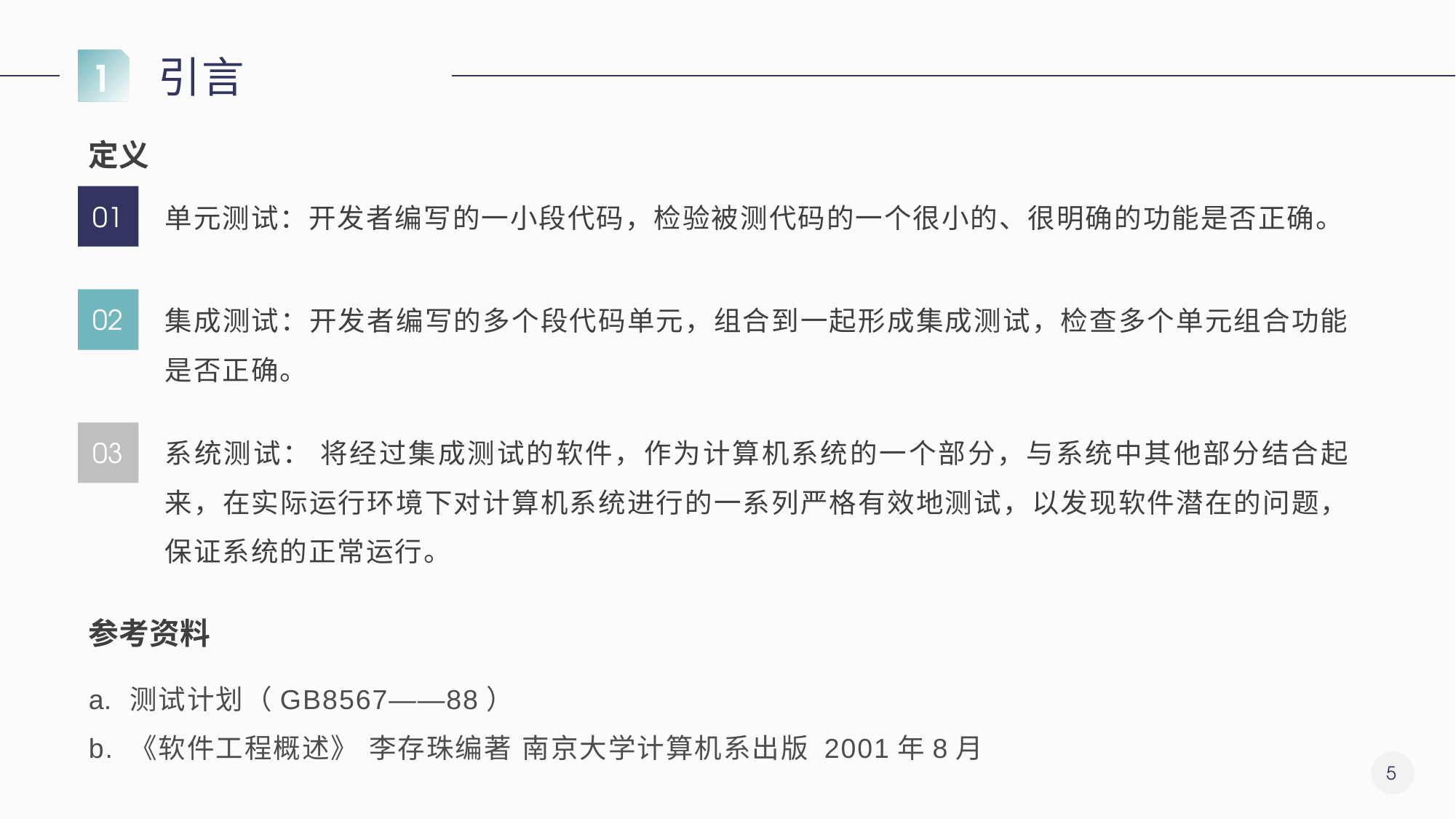

引言
1
定义
单元测试：开发者编写的一小段代码，检验被测代码的一个很小的、很明确的功能是否正确。
01
集成测试：开发者编写的多个段代码单元，组合到一起形成集成测试，检查多个单元组合功能是否正确。
02
系统测试： 将经过集成测试的软件，作为计算机系统的一个部分，与系统中其他部分结合起来，在实际运行环境下对计算机系统进行的一系列严格有效地测试，以发现软件潜在的问题，保证系统的正常运行。
03
参考资料
测试计划（GB8567——88）
《软件工程概述》 李存珠编著 南京大学计算机系出版 2001年8月